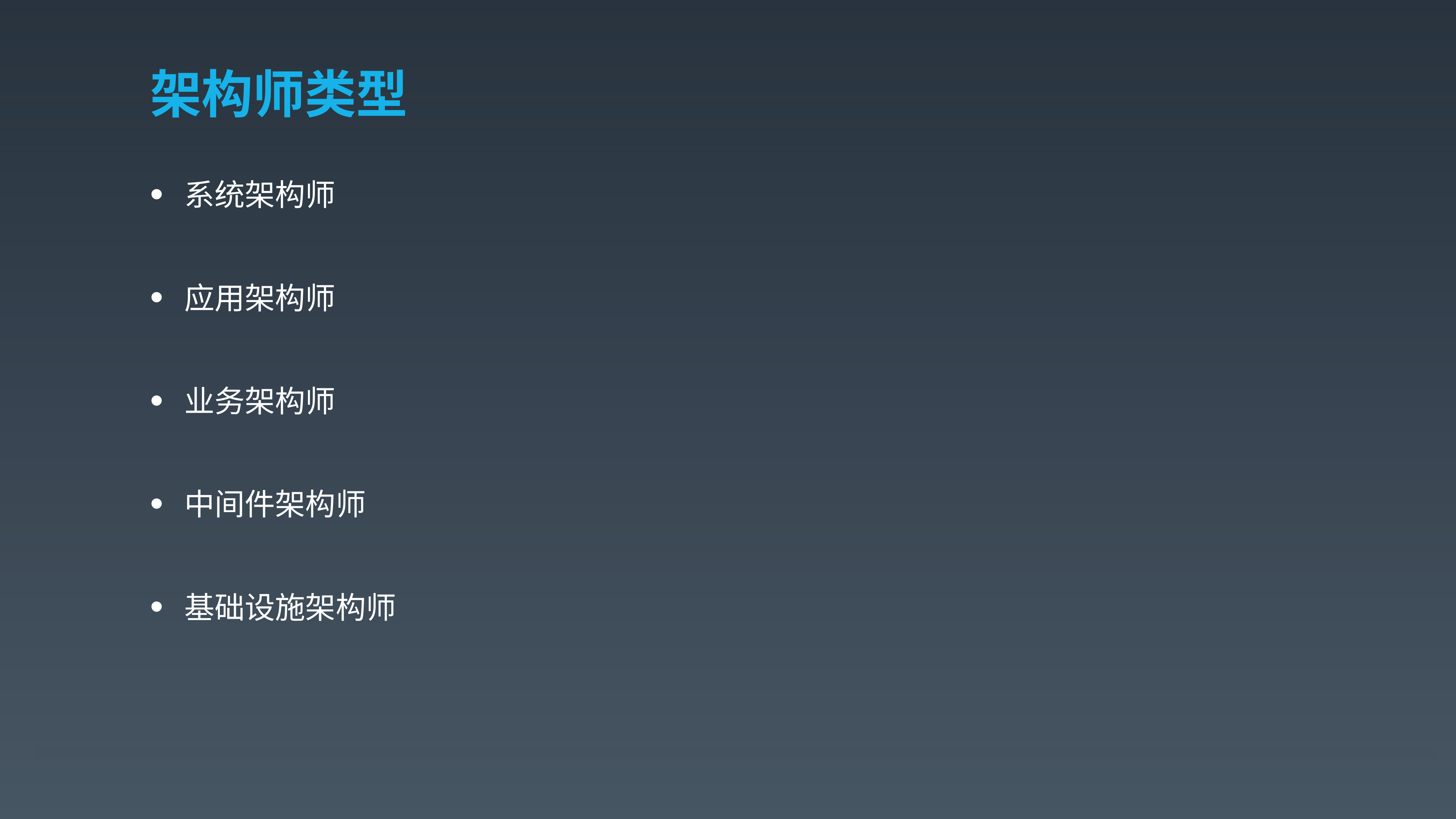

# 架构师类型
系统架构师

应用架构师

业务架构师

中间件架构师

基础设施架构师